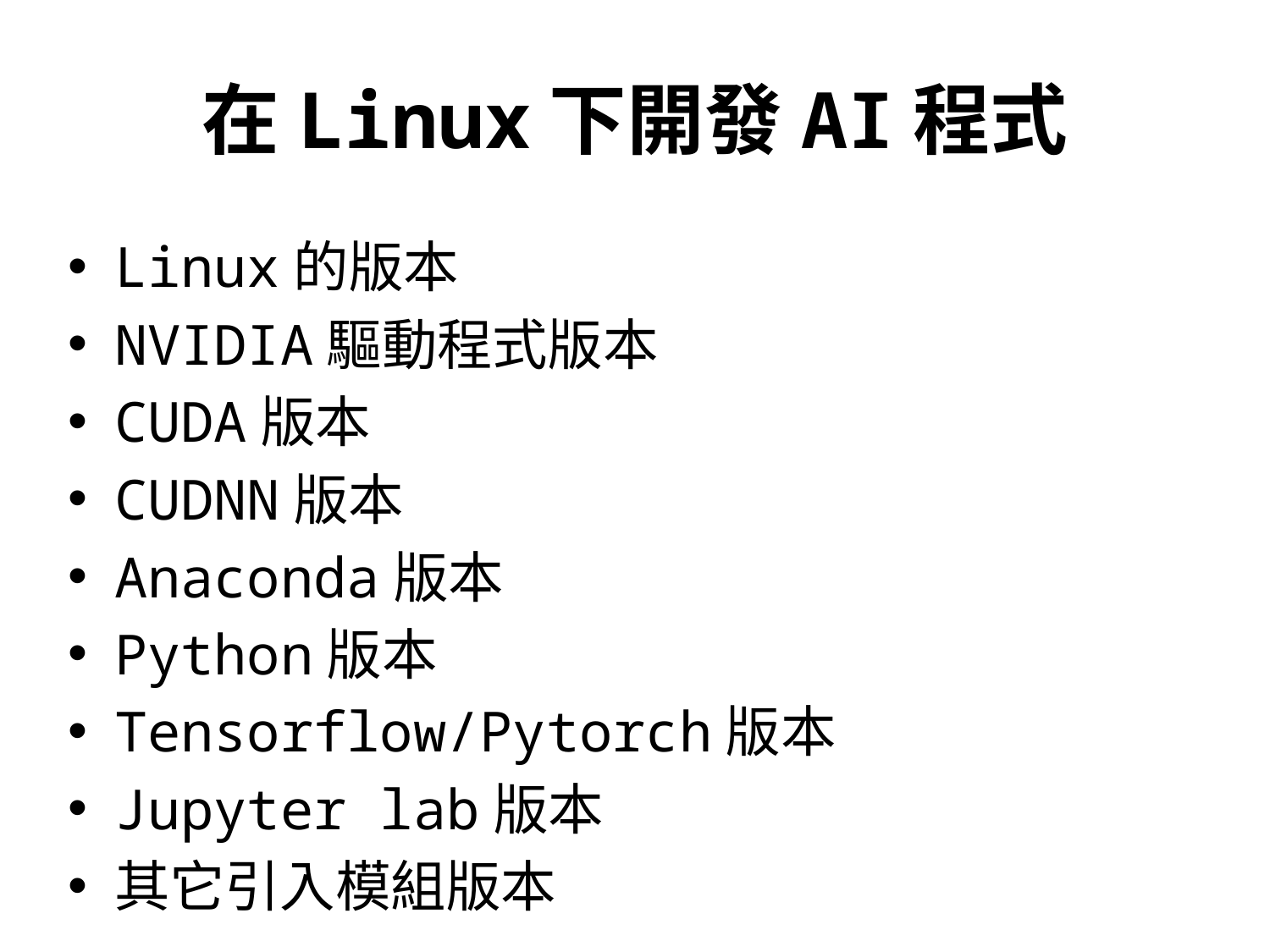

# 在Linux下開發AI程式
Linux的版本
NVIDIA驅動程式版本
CUDA版本
CUDNN版本
Anaconda版本
Python版本
Tensorflow/Pytorch版本
Jupyter lab版本
其它引入模組版本